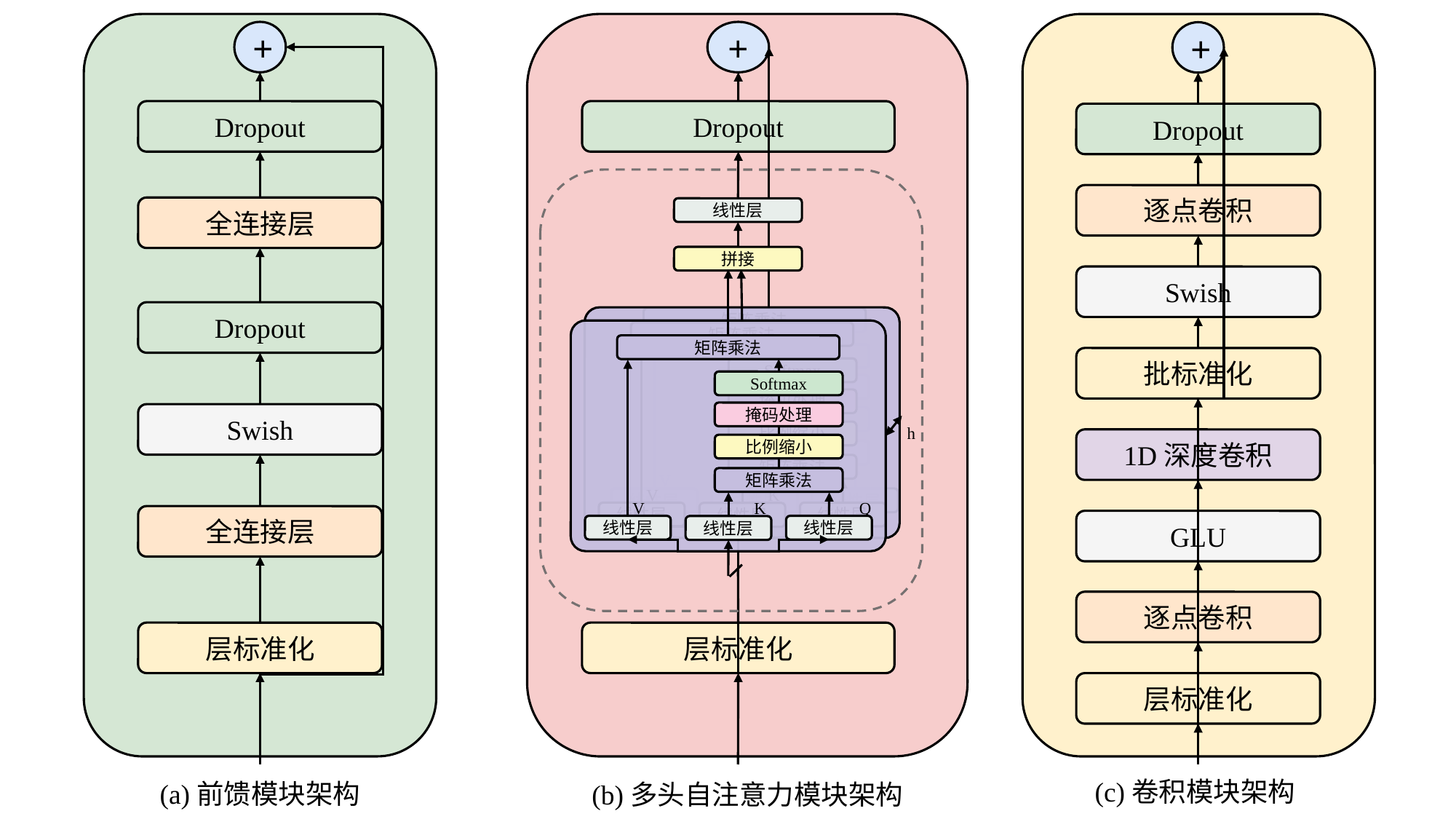

+
Dropout
层标准化

+
Dropout
逐点卷积
Swish
批标准化
1D深度卷积
GLU
逐点卷积
层标准化
+
Dropout

全连接层
线性层
拼接

矩阵乘法
Softmax
掩码处理
比例缩小
矩阵乘法
   V	      K	     Q
线性层
线性层
线性层

矩阵乘法
Softmax
掩码处理
比例缩小
矩阵乘法
   V	      K	         Q
线性层
线性层
线性层
矩阵乘法
Softmax
掩码处理
比例缩小
矩阵乘法
   V	      K	         Q
线性层
线性层
线性层
h
Dropout
Swish
全连接层
层标准化
(c)卷积模块架构
(a)前馈模块架构
(b)多头自注意力模块架构